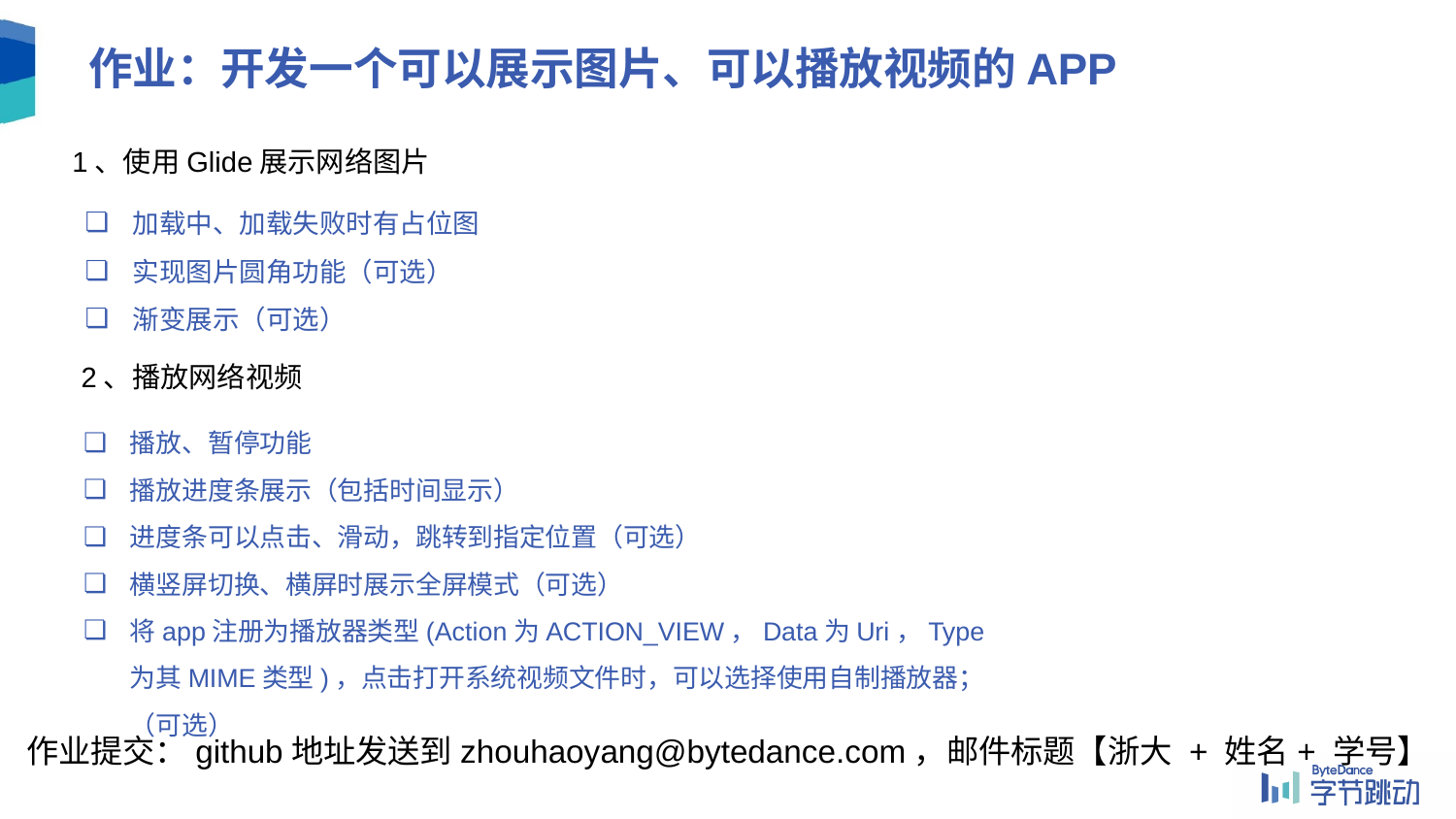

# 作业：开发一个可以展示图片、可以播放视频的APP
1、使用Glide展示网络图片

加载中、加载失败时有占位图
实现图片圆角功能（可选）
渐变展示（可选）
2、播放网络视频
播放、暂停功能
播放进度条展示（包括时间显示）
进度条可以点击、滑动，跳转到指定位置（可选）
横竖屏切换、横屏时展示全屏模式（可选）
将app注册为播放器类型(Action为ACTION_VIEW，Data为Uri，Type为其MIME类型)，点击打开系统视频文件时，可以选择使用自制播放器；（可选）
作业提交：github地址发送到zhouhaoyang@bytedance.com，邮件标题【浙大 + 姓名+ 学号】